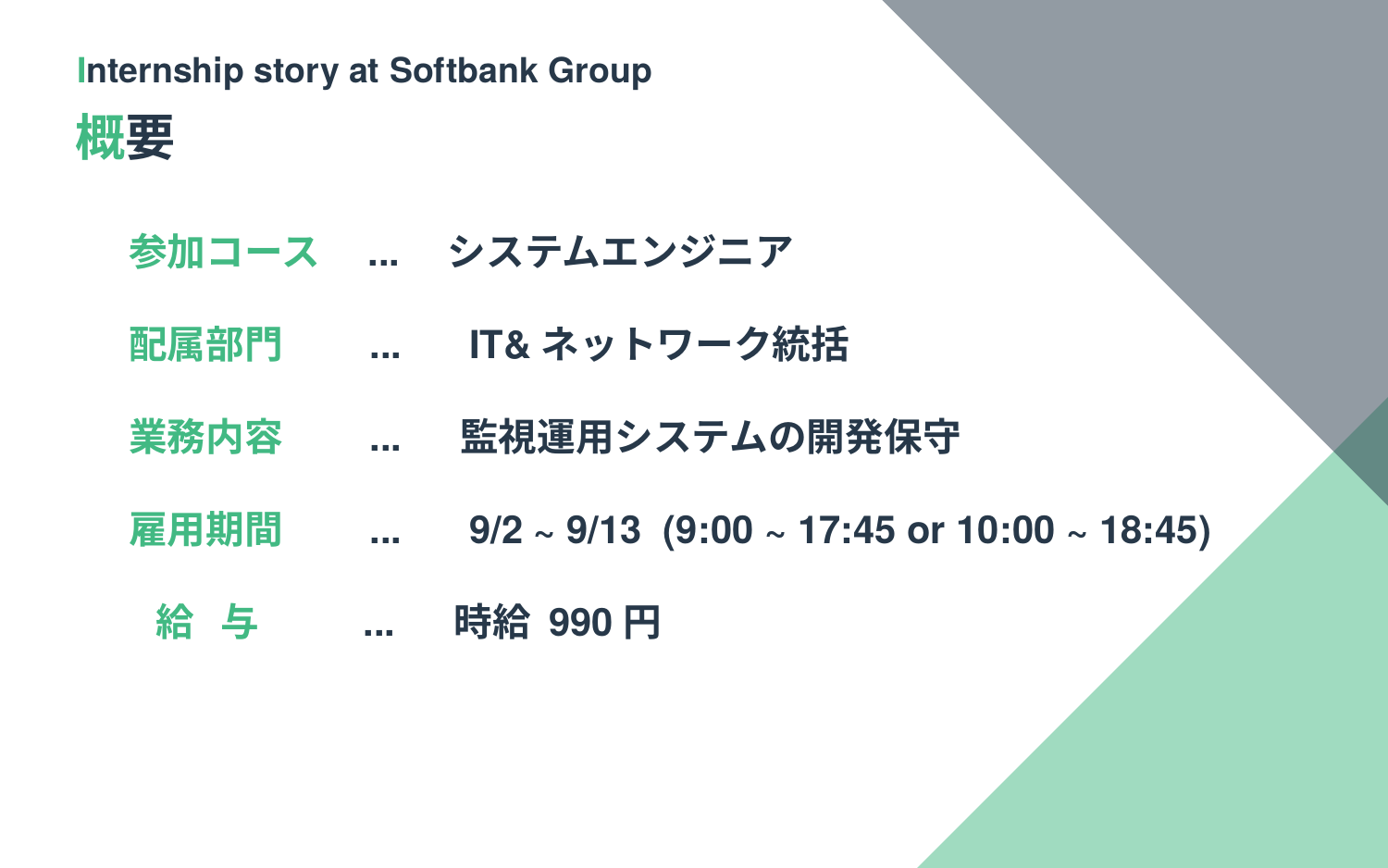

Internship story at Softbank Group
概要
参加コース　...　システムエンジニア
配属部門　　... 　IT&ネットワーク統括
業務内容　　... 　監視運用システムの開発保守
雇用期間　　... 　9/2 ~ 9/13  (9:00 ~ 17:45 or 10:00 ~ 18:45)
  給   与　　  ... 　時給 990円